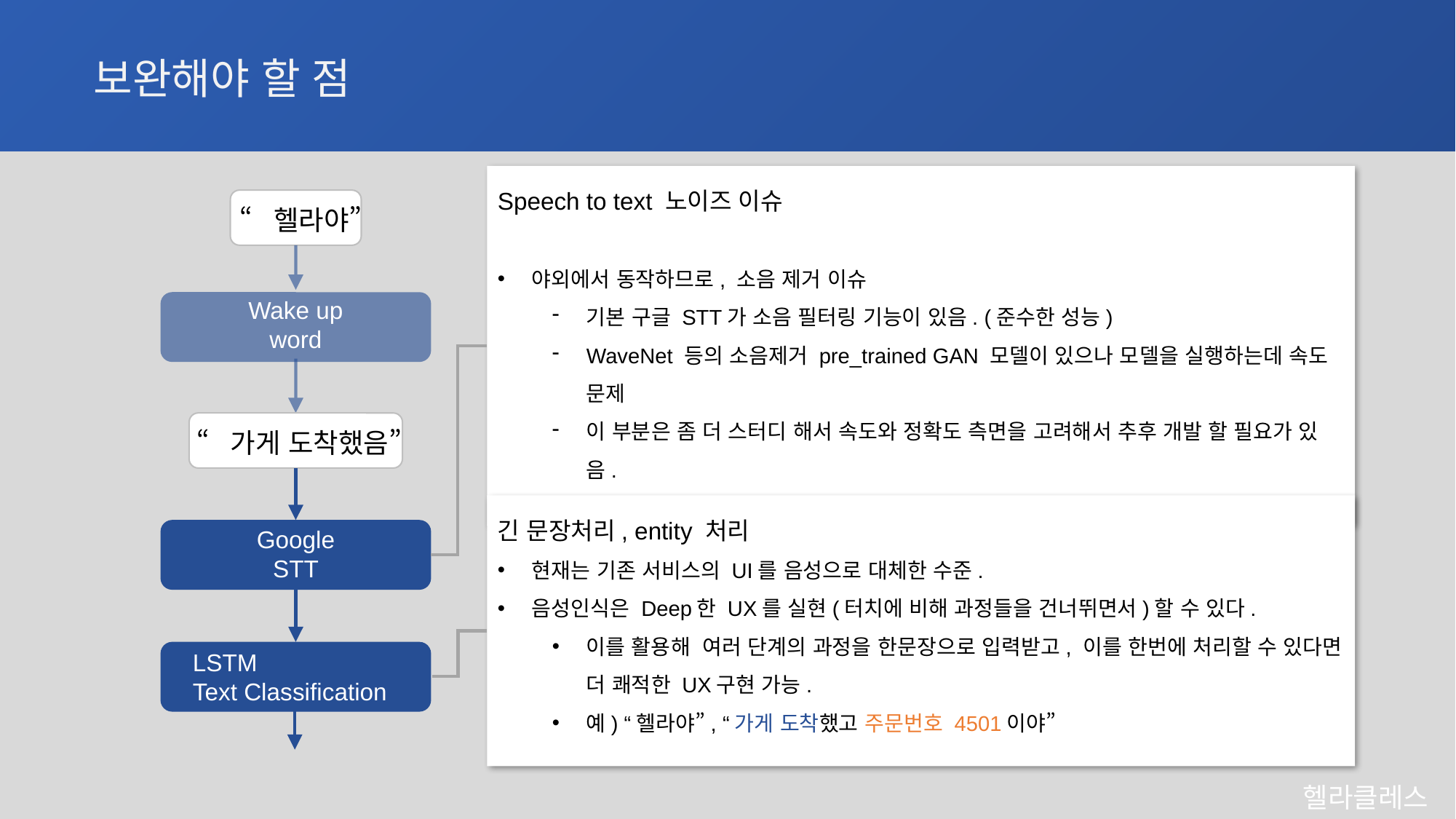

# 보완해야 할 점
Speech to text 노이즈 이슈

야외에서 동작하므로, 소음 제거 이슈
기본 구글 STT가 소음 필터링 기능이 있음. (준수한 성능)
WaveNet 등의 소음제거 pre_trained GAN 모델이 있으나 모델을 실행하는데 속도 문제
이 부분은 좀 더 스터디 해서 속도와 정확도 측면을 고려해서 추후 개발 할 필요가 있음.
성능과 속도가 충분하다면 Wake up word에 적용해서 개발 할 수 있을 것으로 판단됨

“헬라야”
Wake up
word

“가게 도착했음”
긴 문장처리, entity 처리
현재는 기존 서비스의 UI를 음성으로 대체한 수준.
음성인식은 Deep한 UX를 실현(터치에 비해 과정들을 건너뛰면서)할 수 있다.
이를 활용해  여러 단계의 과정을 한문장으로 입력받고, 이를 한번에 처리할 수 있다면 더 쾌적한 UX구현 가능.
예) “헬라야”, “가게 도착했고 주문번호 4501이야”
Google
STT

LSTM
Text Classification